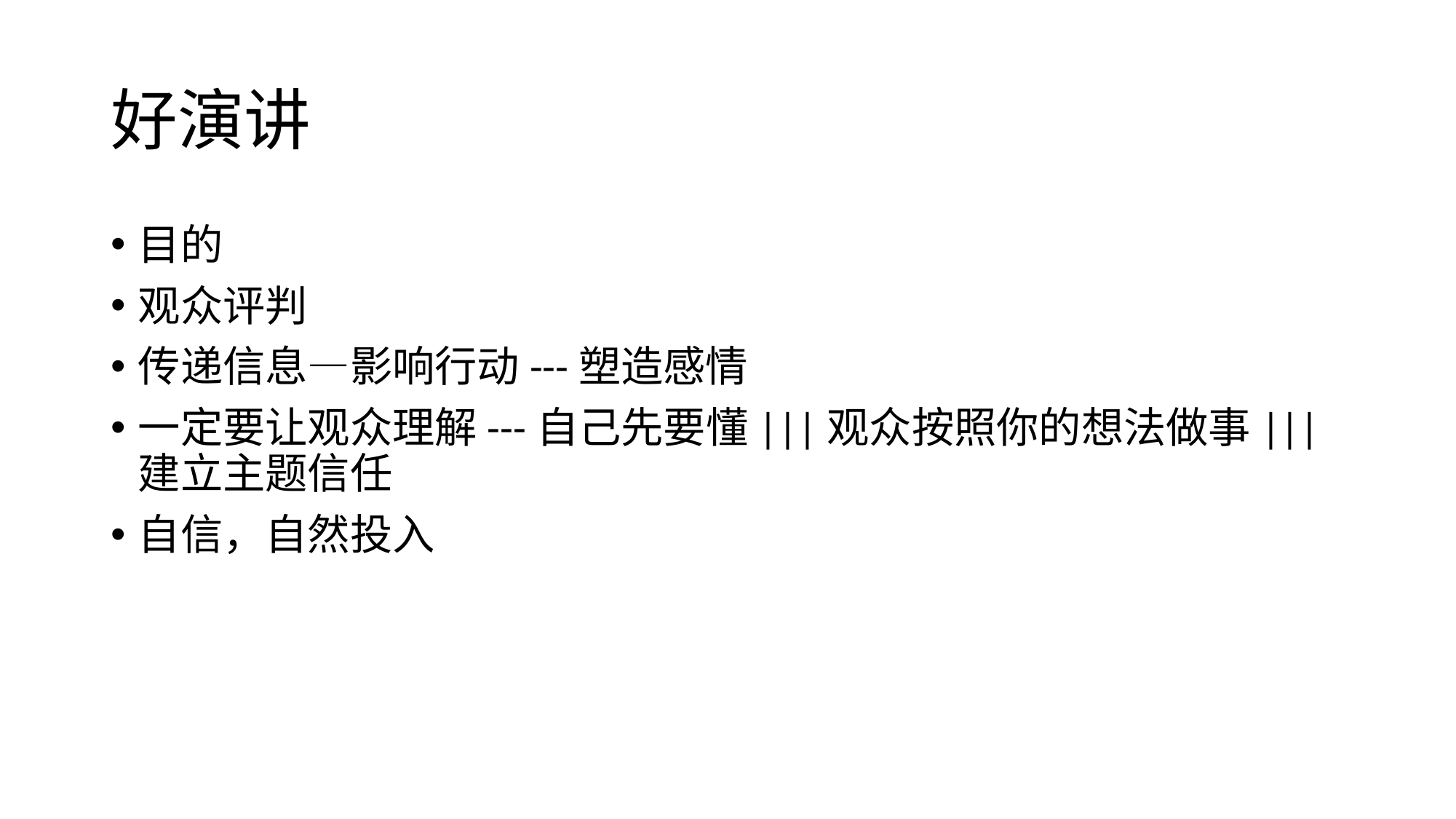

# 好演讲
目的
观众评判
传递信息—影响行动---塑造感情
一定要让观众理解---自己先要懂|||观众按照你的想法做事|||建立主题信任
自信，自然投入